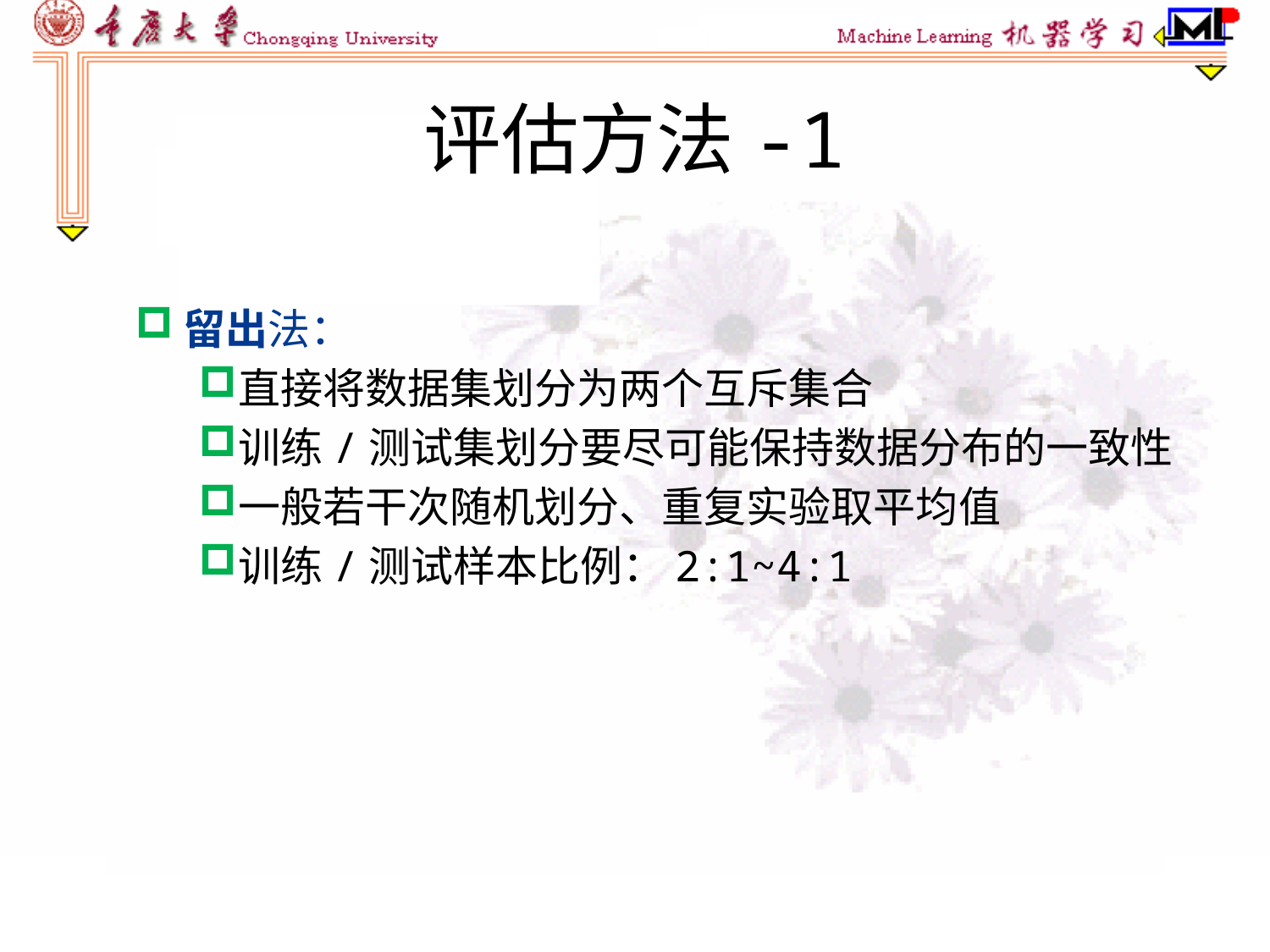

# 评估方法-1
留出法：
直接将数据集划分为两个互斥集合
训练/测试集划分要尽可能保持数据分布的一致性
一般若干次随机划分、重复实验取平均值
训练/测试样本比例：2:1~4:1